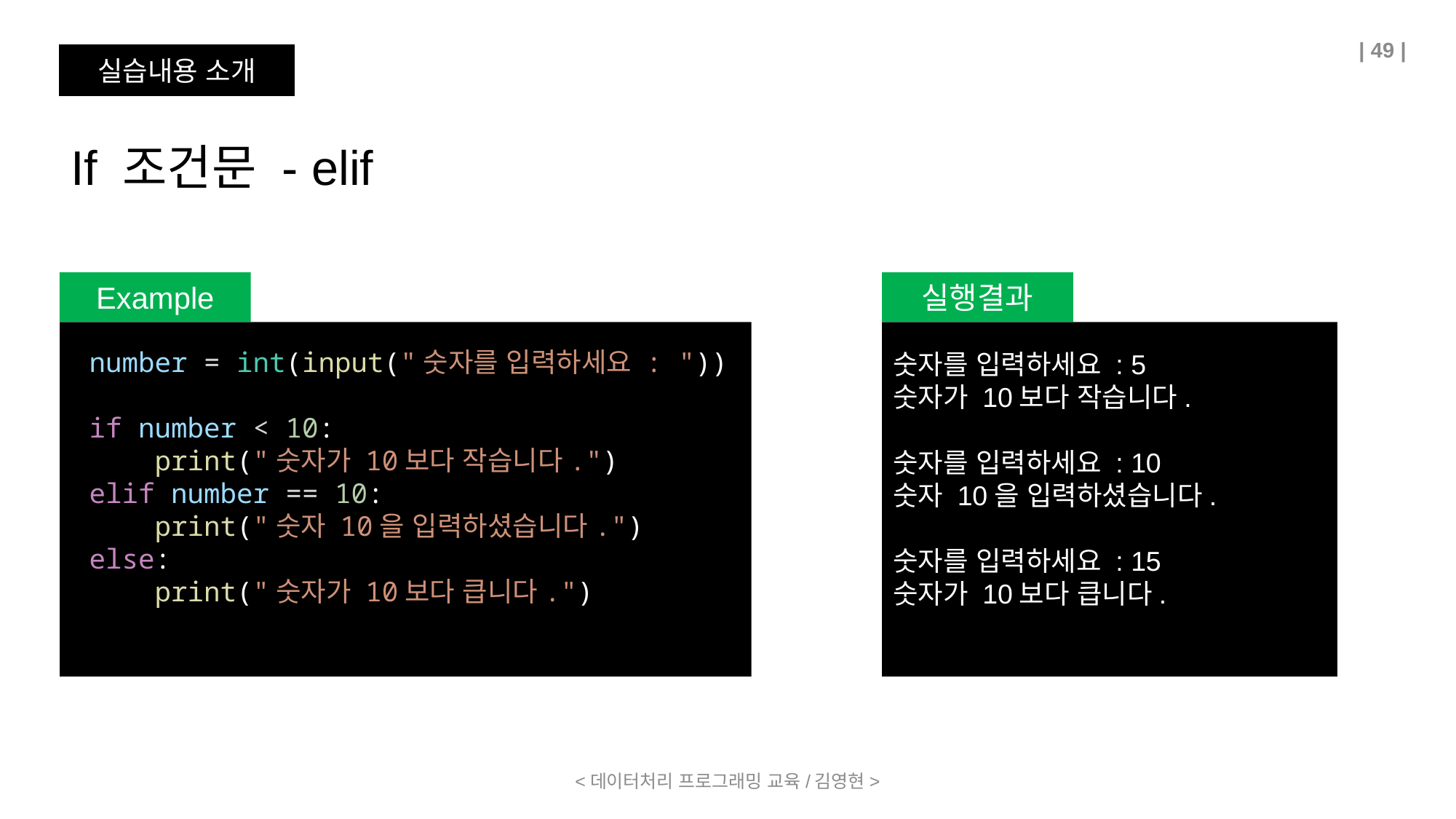

| 49 |
실습내용 소개
If 조건문 - elif
Example
실행결과

number = int(input("숫자를 입력하세요 : "))
if number < 10:
    print("숫자가 10보다 작습니다.")
elif number == 10:
    print("숫자 10을 입력하셨습니다.")
else:
    print("숫자가 10보다 큽니다.")
숫자를 입력하세요 : 5
숫자가 10보다 작습니다.

숫자를 입력하세요 : 10
숫자 10을 입력하셨습니다.

숫자를 입력하세요 : 15
숫자가 10보다 큽니다.
<데이터처리 프로그래밍 교육/김영현>